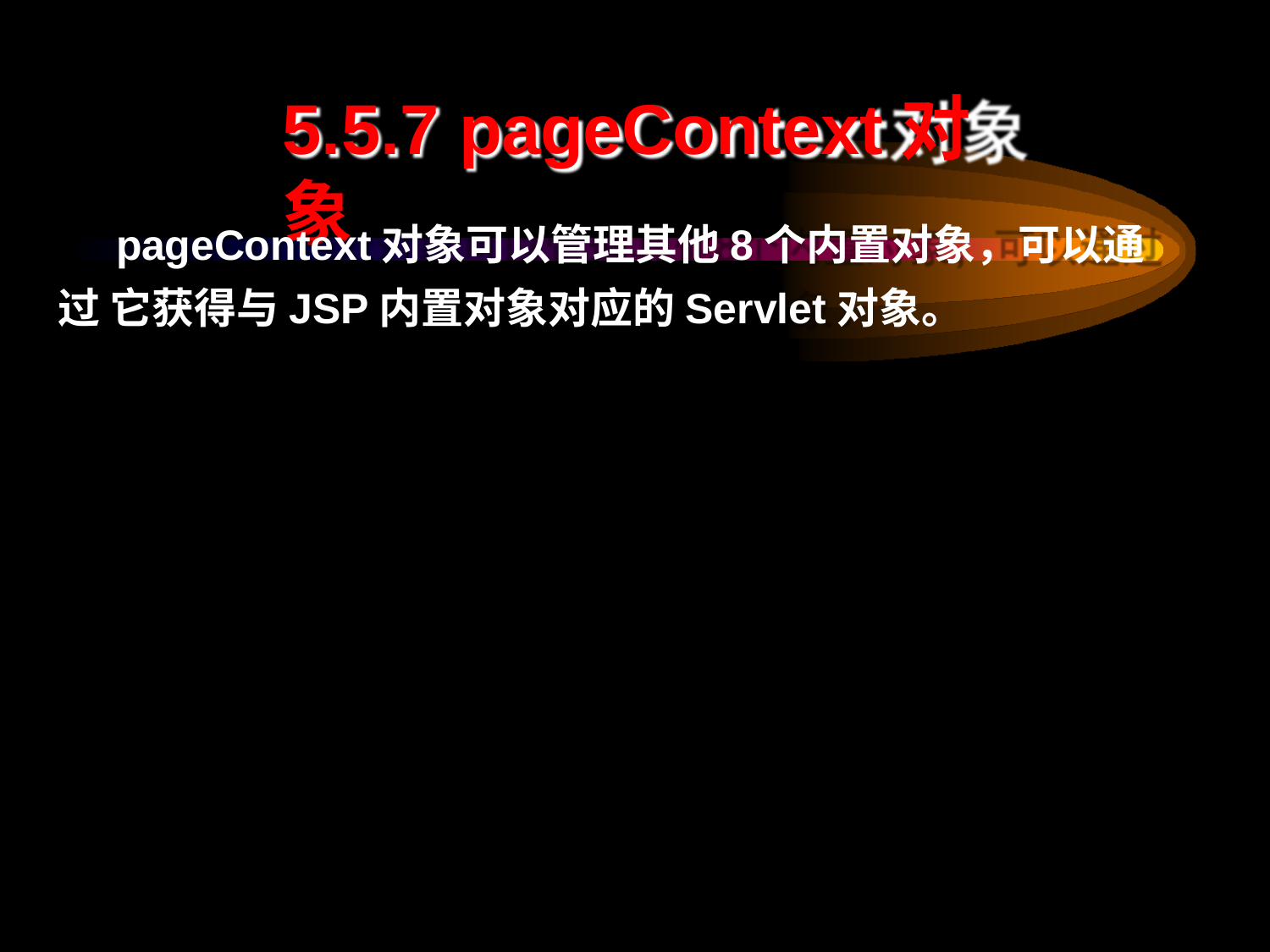

5.5.7 pageContext对象

pageContext对象可以管理其他8个内置对象，可以通过 它获得与JSP内置对象对应的Servlet对象。